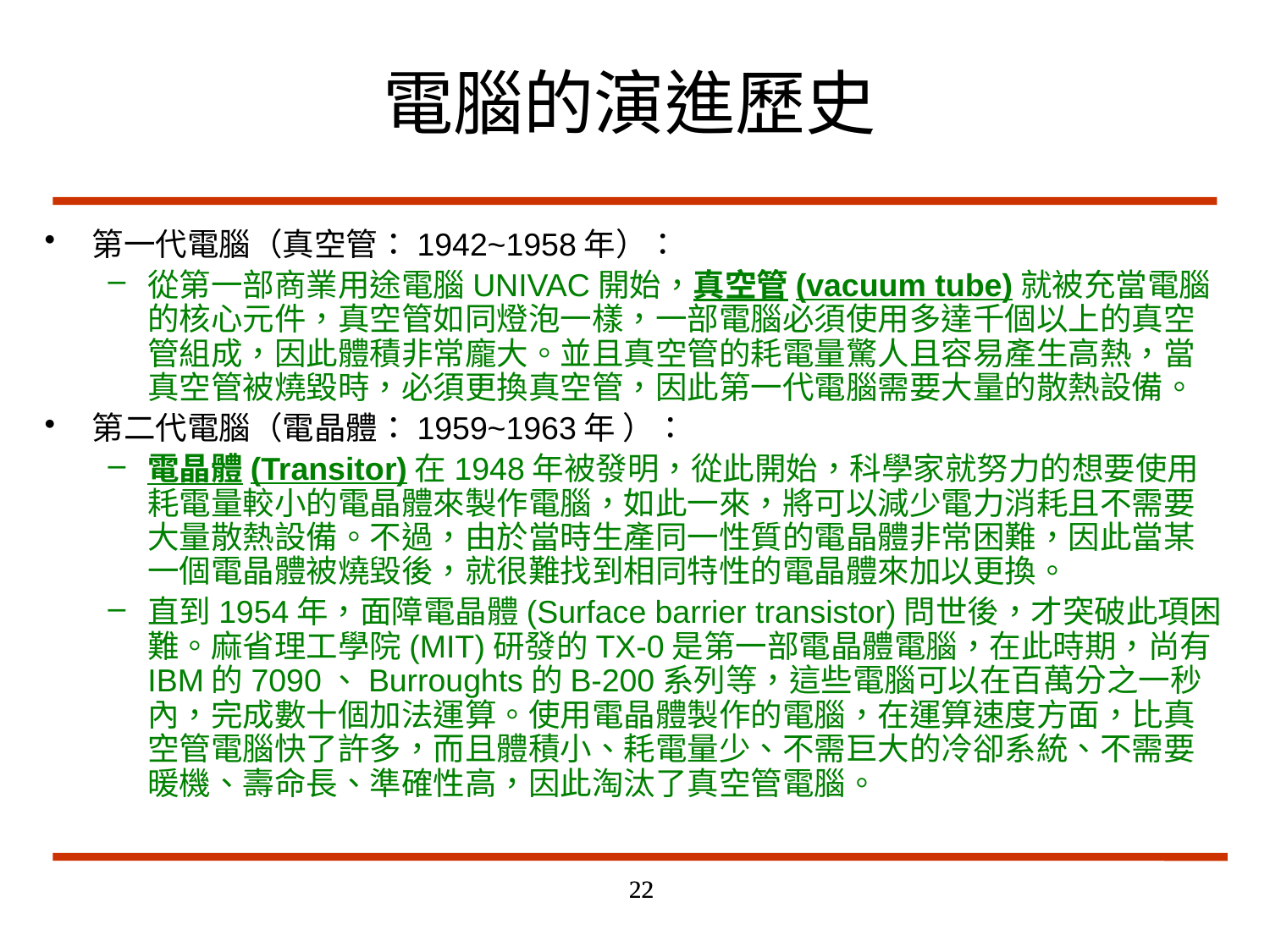

第一代電腦（真空管：1942~1958年）：
從第一部商業用途電腦UNIVAC開始，真空管(vacuum tube)就被充當電腦的核心元件，真空管如同燈泡一樣，一部電腦必須使用多達千個以上的真空管組成，因此體積非常龐大。並且真空管的耗電量驚人且容易產生高熱，當真空管被燒毀時，必須更換真空管，因此第一代電腦需要大量的散熱設備。
第二代電腦（電晶體：1959~1963年 ）：
電晶體(Transitor)在1948年被發明，從此開始，科學家就努力的想要使用耗電量較小的電晶體來製作電腦，如此一來，將可以減少電力消耗且不需要大量散熱設備。不過，由於當時生產同一性質的電晶體非常困難，因此當某一個電晶體被燒毀後，就很難找到相同特性的電晶體來加以更換。
直到1954年，面障電晶體(Surface barrier transistor)問世後，才突破此項困難。麻省理工學院(MIT)研發的TX-0是第一部電晶體電腦，在此時期，尚有IBM的7090、Burroughts的B-200系列等，這些電腦可以在百萬分之一秒內，完成數十個加法運算。使用電晶體製作的電腦，在運算速度方面，比真空管電腦快了許多，而且體積小、耗電量少、不需巨大的冷卻系統、不需要暖機、壽命長、準確性高，因此淘汰了真空管電腦。
電腦的演進歷史
22
22